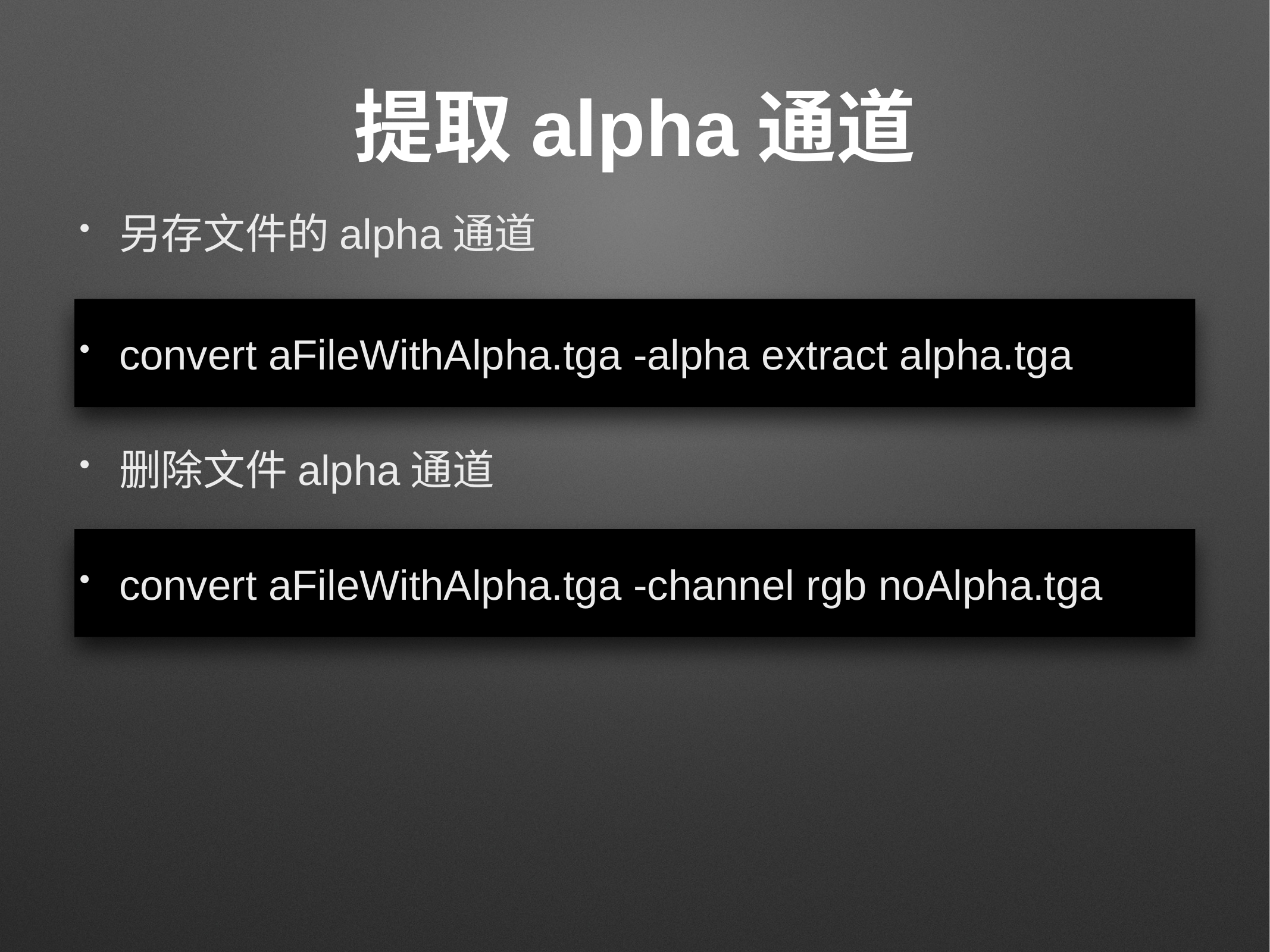

# 提取alpha通道
另存文件的alpha通道
convert aFileWithAlpha.tga -alpha extract alpha.tga
删除文件alpha通道
convert aFileWithAlpha.tga -channel rgb noAlpha.tga